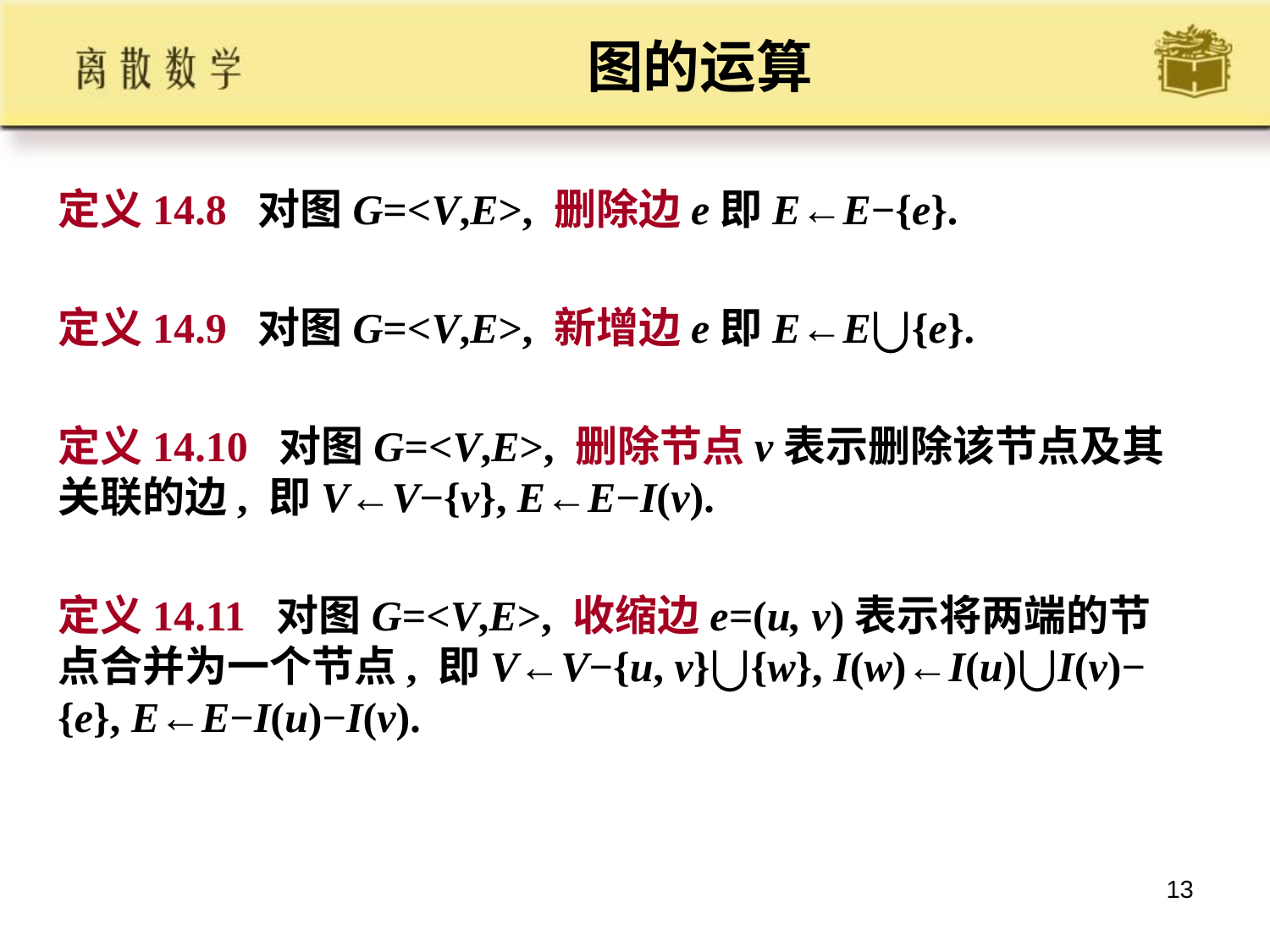

# 图的运算
定义14.8  对图G=<V,E>, 删除边e即E←E−{e}.

定义14.9  对图G=<V,E>, 新增边e即E←E⋃{e}.

定义14.10  对图G=<V,E>, 删除节点v表示删除该节点及其关联的边, 即V←V−{v}, E←E−I(v).

定义14.11  对图G=<V,E>, 收缩边e=(u, v)表示将两端的节点合并为一个节点, 即V←V−{u, v}⋃{w}, I(w)←I(u)⋃I(v)−{e}, E←E−I(u)−I(v).

13